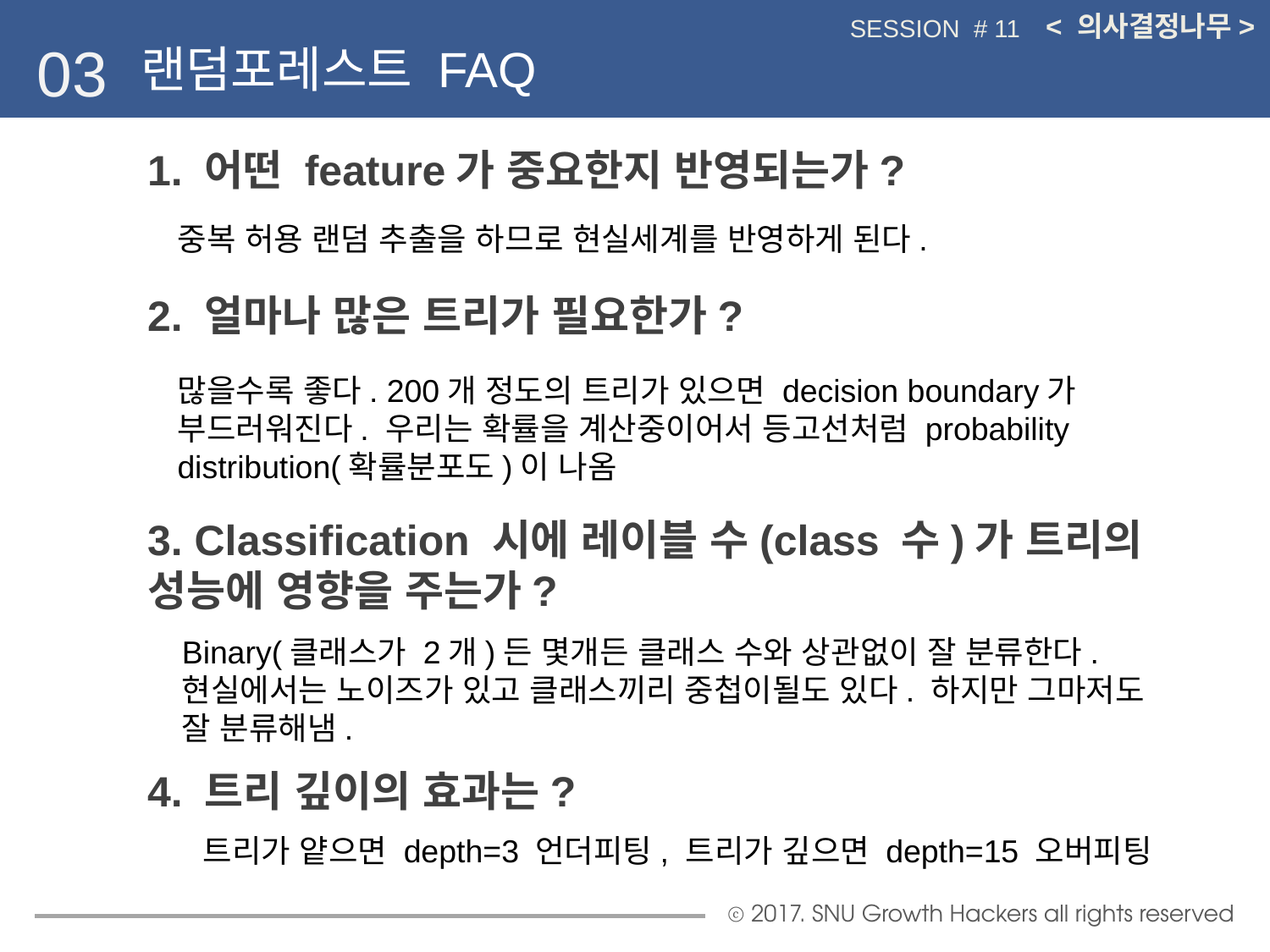

< 의사결정나무>
SESSION  # 11
03
랜덤포레스트 FAQ
1. 어떤 feature가 중요한지 반영되는가?
중복 허용 랜덤 추출을 하므로 현실세계를 반영하게 된다.
2. 얼마나 많은 트리가 필요한가?
많을수록 좋다. 200개 정도의 트리가 있으면 decision boundary가 부드러워진다. 우리는 확률을 계산중이어서 등고선처럼 probability distribution(확률분포도)이 나옴
3. Classification 시에 레이블 수(class 수)가 트리의 성능에 영향을 주는가?
Binary(클래스가 2개)든 몇개든 클래스 수와 상관없이 잘 분류한다. 현실에서는 노이즈가 있고 클래스끼리 중첩이될도 있다. 하지만 그마저도 잘 분류해냄.
4. 트리 깊이의 효과는?
트리가 얕으면 depth=3 언더피팅, 트리가 깊으면 depth=15 오버피팅
ⓒ 2017. SNU Growth Hackers all rights reserved